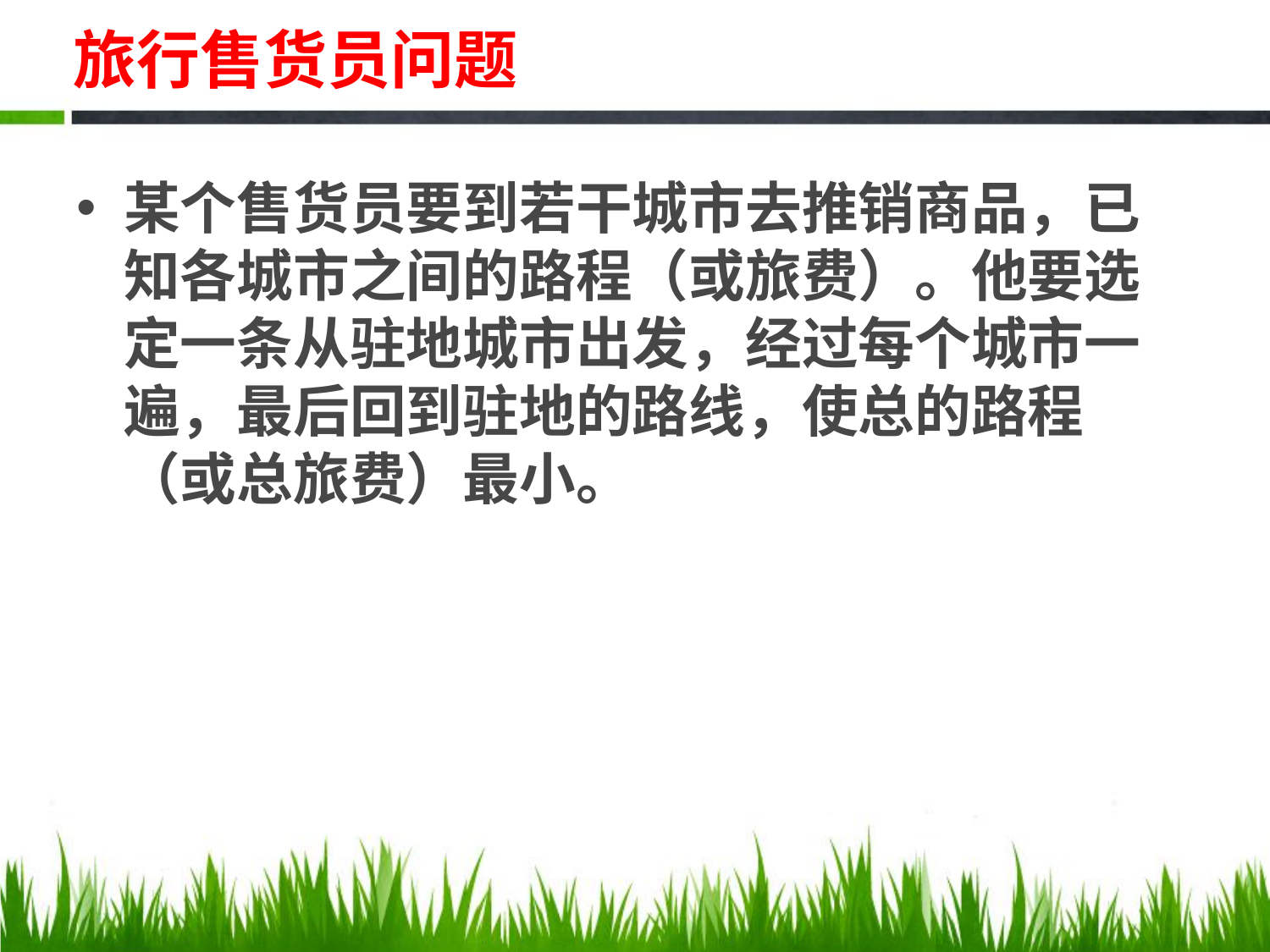

# 旅行售货员问题
某个售货员要到若干城市去推销商品，已知各城市之间的路程（或旅费）。他要选定一条从驻地城市出发，经过每个城市一遍，最后回到驻地的路线，使总的路程（或总旅费）最小。